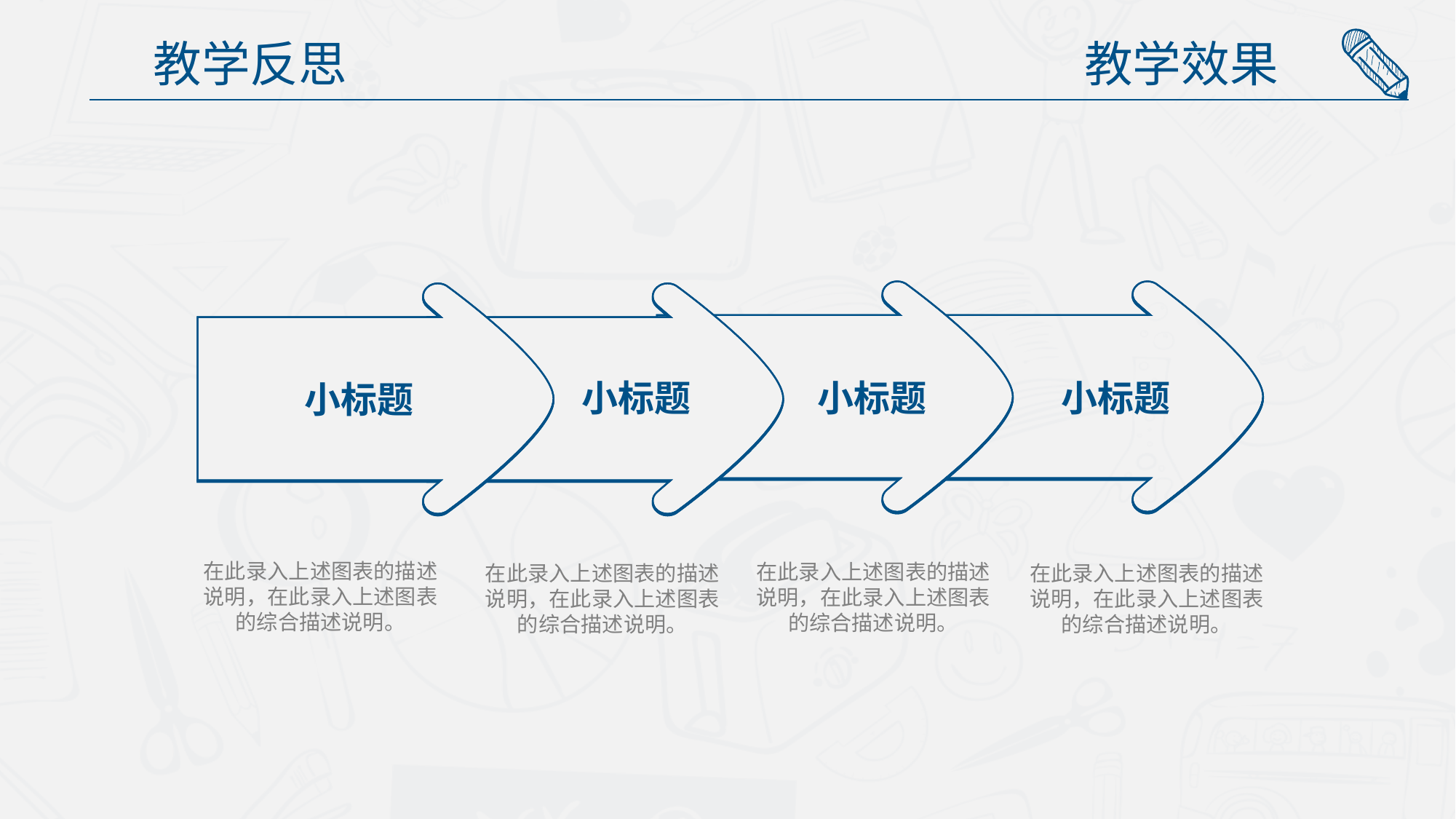

教学效果
教学反思

小标题
小标题
小标题
小标题
在此录入上述图表的描述说明，在此录入上述图表的综合描述说明。
在此录入上述图表的描述说明，在此录入上述图表的综合描述说明。
在此录入上述图表的描述说明，在此录入上述图表的综合描述说明。
在此录入上述图表的描述说明，在此录入上述图表的综合描述说明。